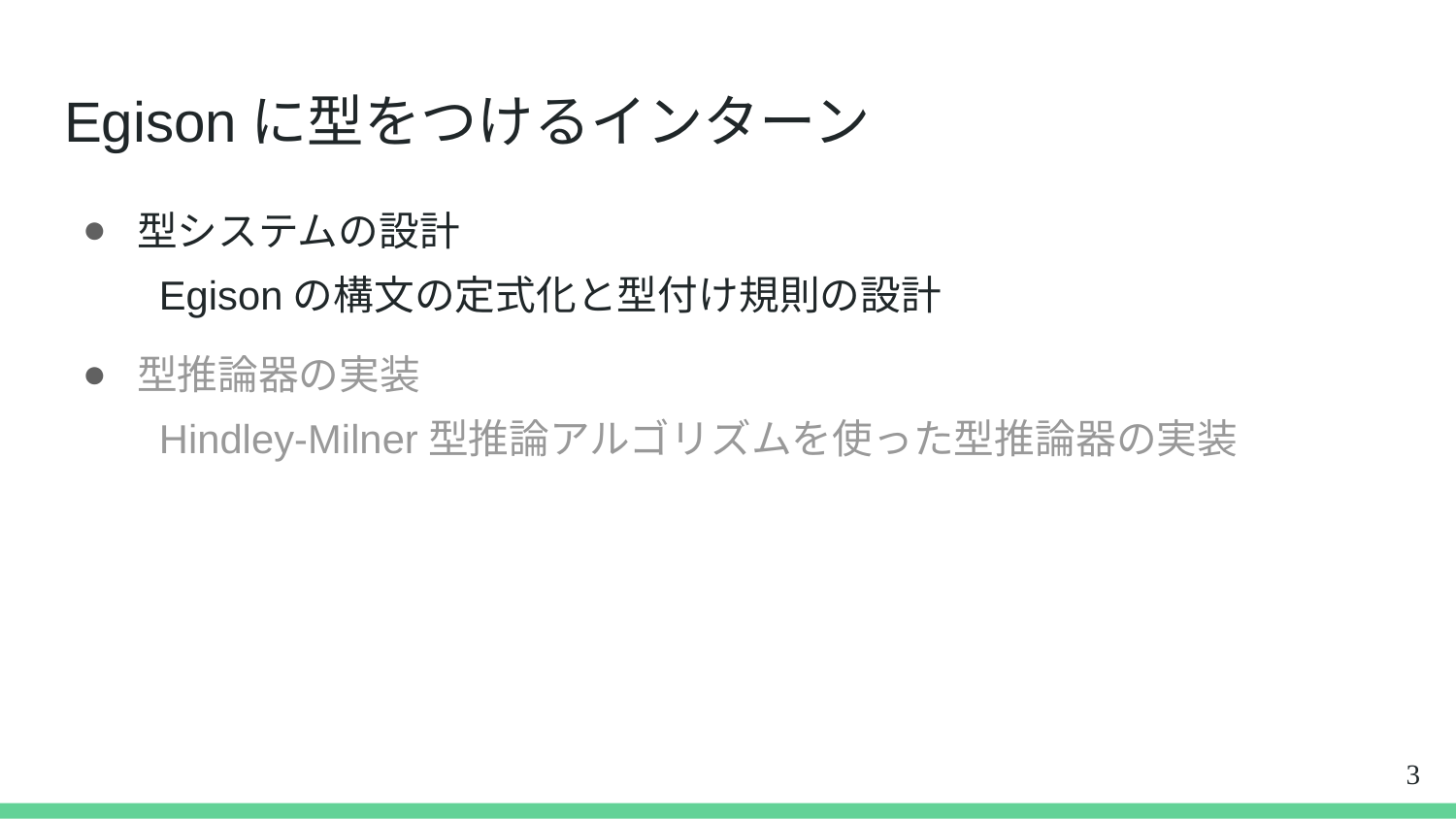

# Egisonに型をつけるインターン
型システムの設計
Egisonの構文の定式化と型付け規則の設計
型推論器の実装
Hindley-Milner型推論アルゴリズムを使った型推論器の実装
3